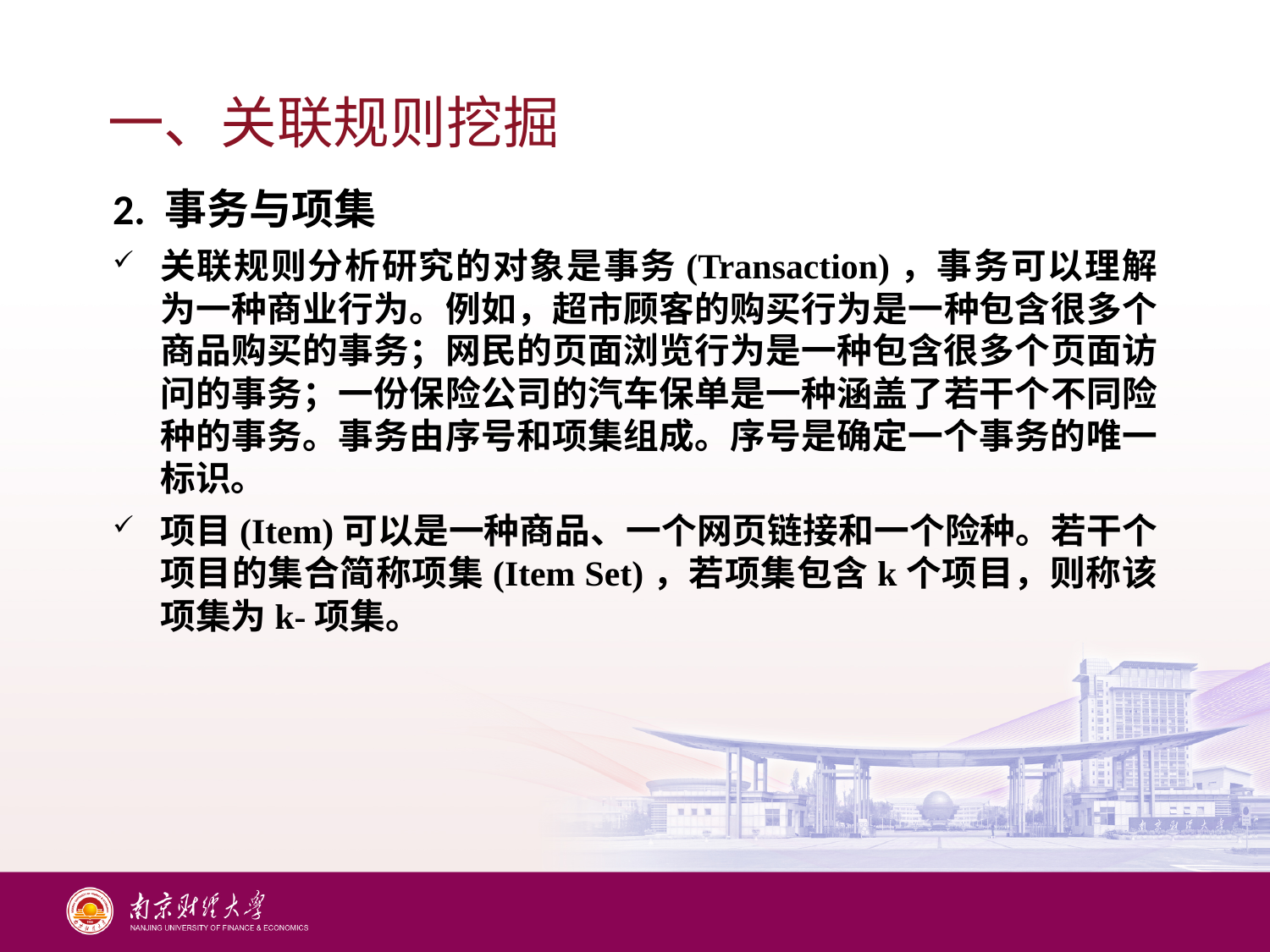

# 一、关联规则挖掘
2. 事务与项集
关联规则分析研究的对象是事务(Transaction)，事务可以理解为一种商业行为。例如，超市顾客的购买行为是一种包含很多个商品购买的事务；网民的页面浏览行为是一种包含很多个页面访问的事务；一份保险公司的汽车保单是一种涵盖了若干个不同险种的事务。事务由序号和项集组成。序号是确定一个事务的唯一标识。
项目(Item)可以是一种商品、一个网页链接和一个险种。若干个项目的集合简称项集(Item Set)，若项集包含k个项目，则称该项集为k-项集。